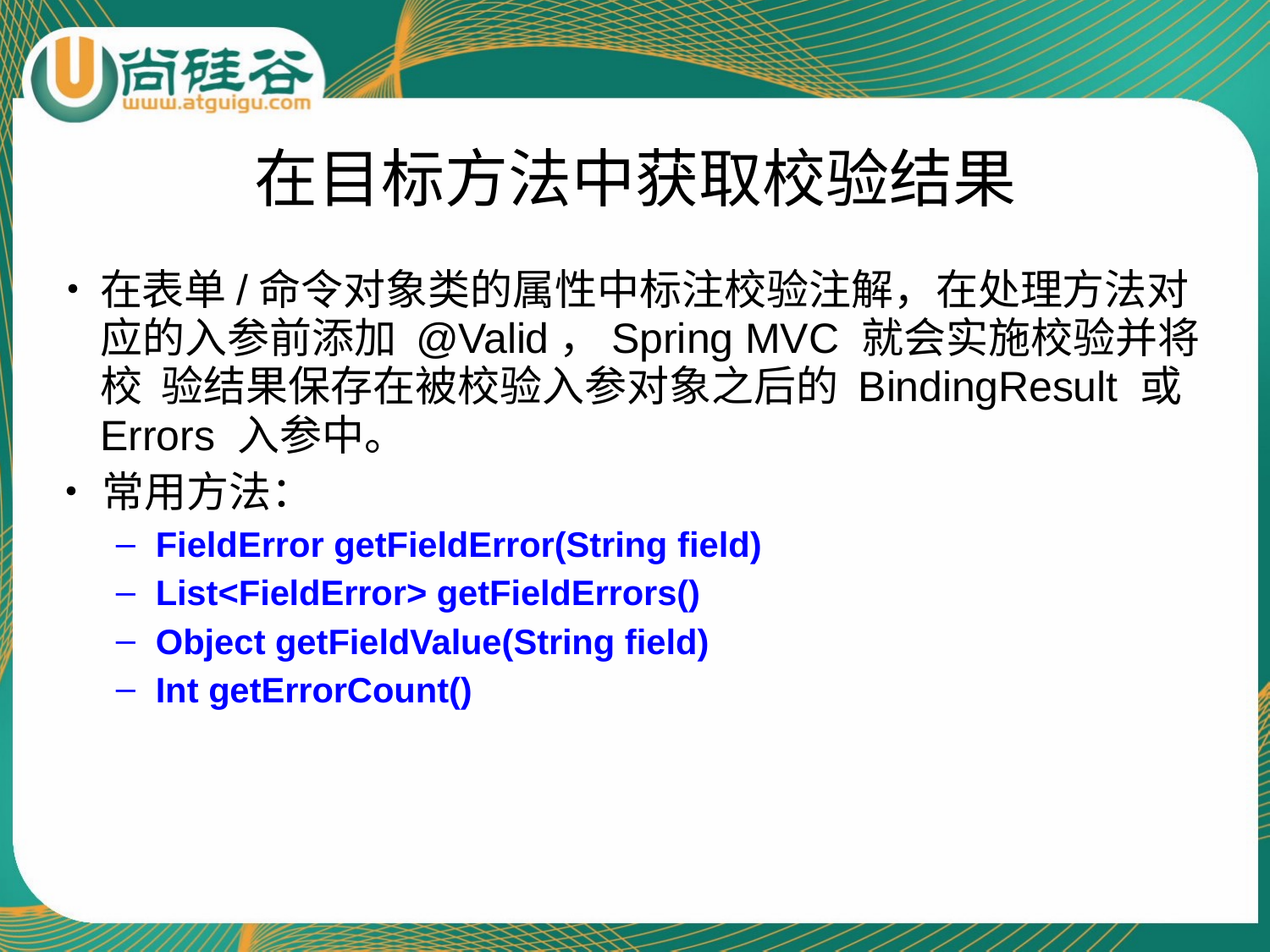

# 在目标方法中获取校验结果
•	在表单/命令对象类的属性中标注校验注解，在处理方法对  应的入参前添加 @Valid，Spring MVC 就会实施校验并将校  验结果保存在被校验入参对象之后的 BindingResult 或  Errors 入参中。
•	常用方法：
FieldError getFieldError(String field)
List<FieldError> getFieldErrors()
Object getFieldValue(String field)
Int getErrorCount()